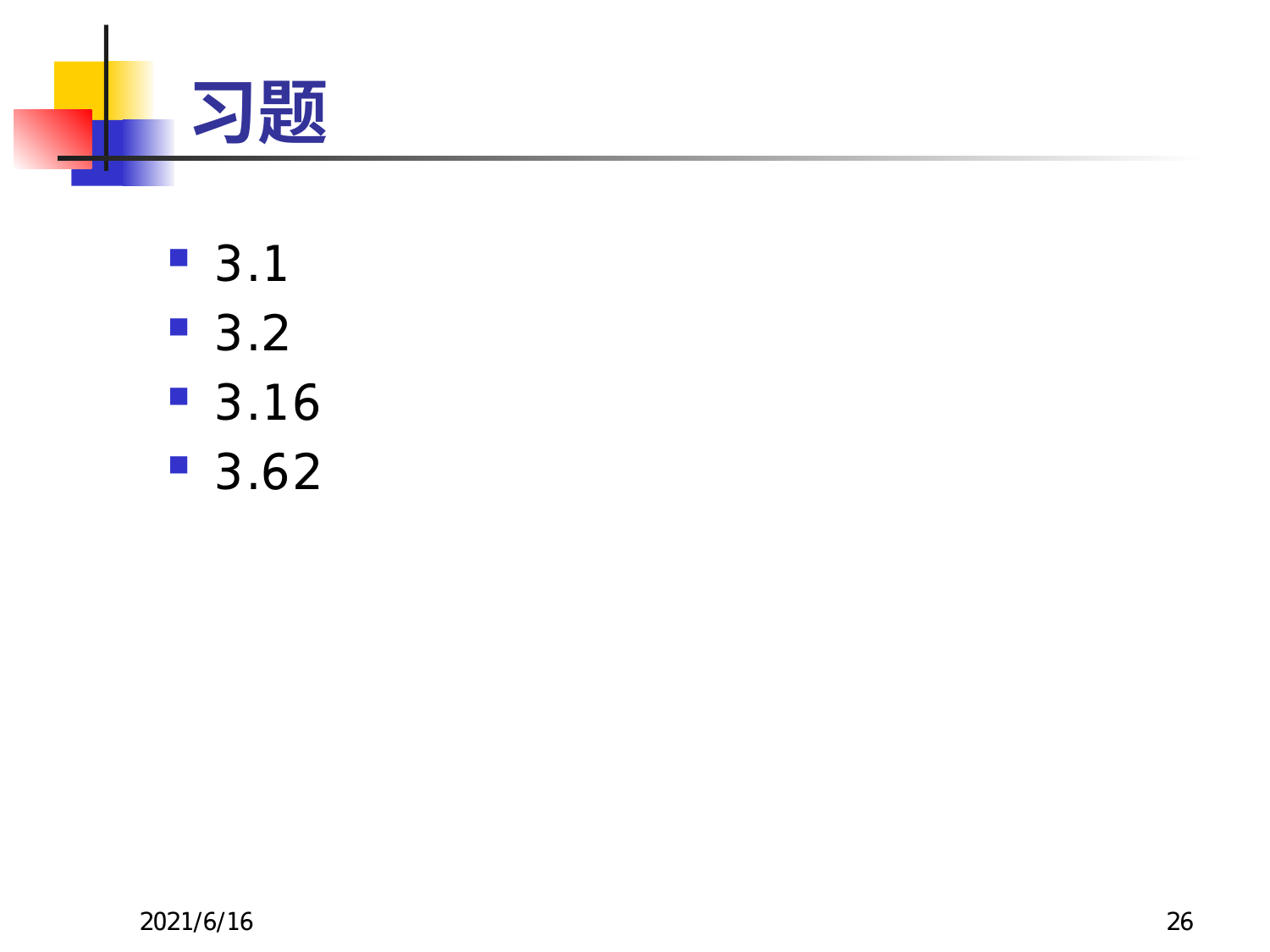

# 习题
3.1
3.2
3.16
3.62
2021/6/16
26